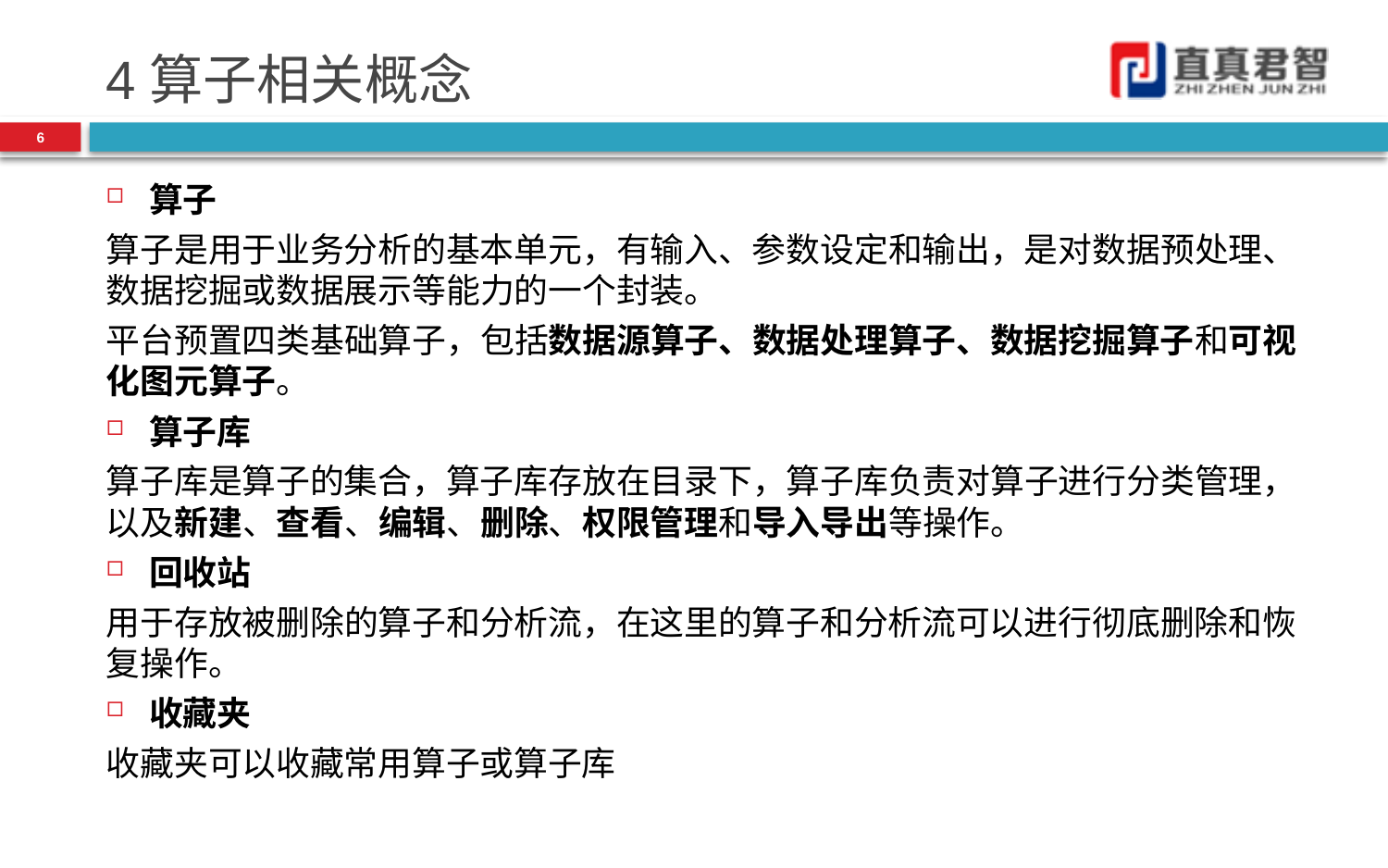

# 4算子相关概念
6
算子
算子是用于业务分析的基本单元，有输入、参数设定和输出，是对数据预处理、数据挖掘或数据展示等能力的一个封装。
平台预置四类基础算子，包括数据源算子、数据处理算子、数据挖掘算子和可视化图元算子。
算子库
算子库是算子的集合，算子库存放在目录下，算子库负责对算子进行分类管理，以及新建、查看、编辑、删除、权限管理和导入导出等操作。
回收站
用于存放被删除的算子和分析流，在这里的算子和分析流可以进行彻底删除和恢复操作。
收藏夹
收藏夹可以收藏常用算子或算子库